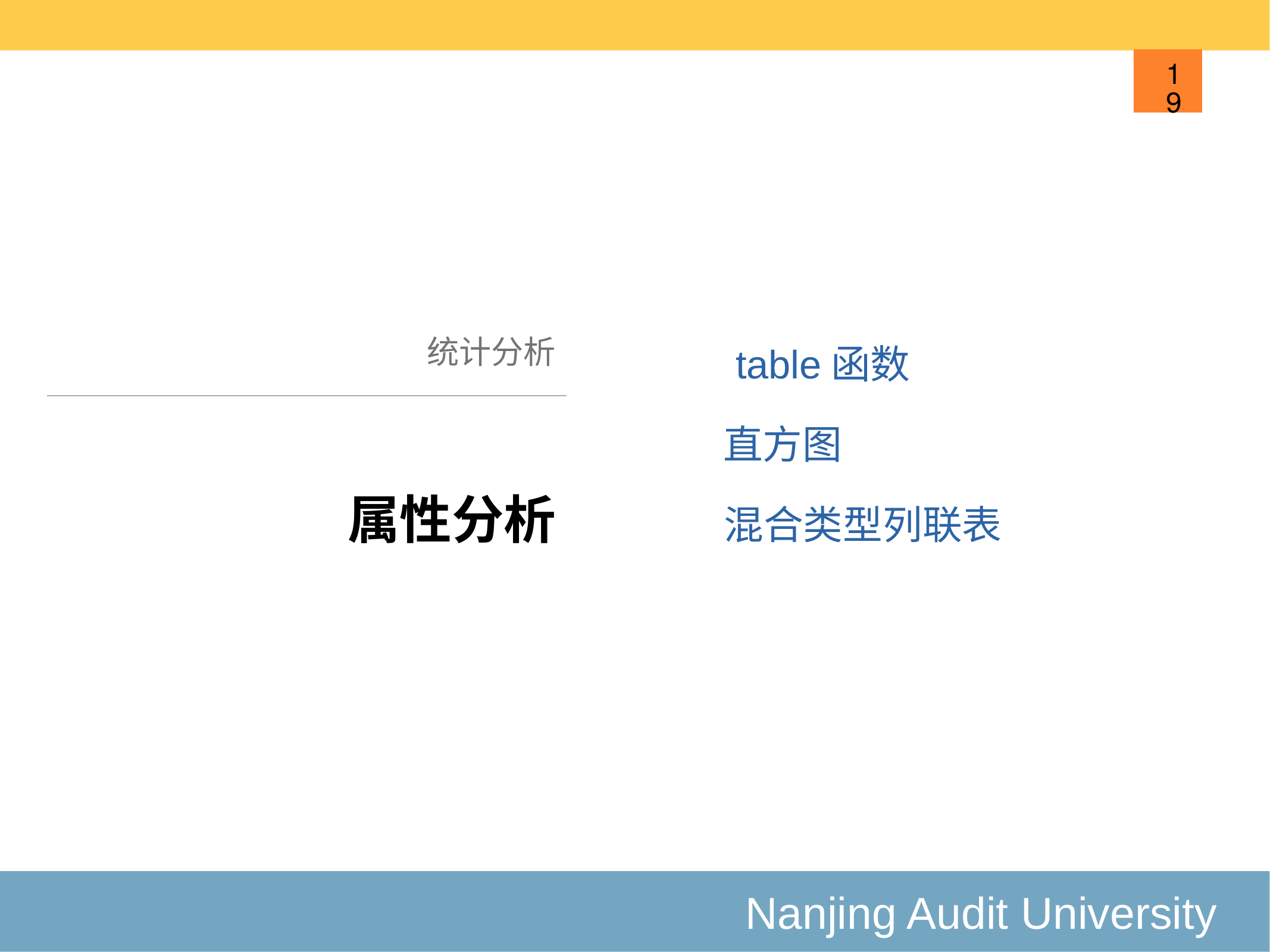

19
统计分析
table函数
直方图
# 属性分析
混合类型列联表